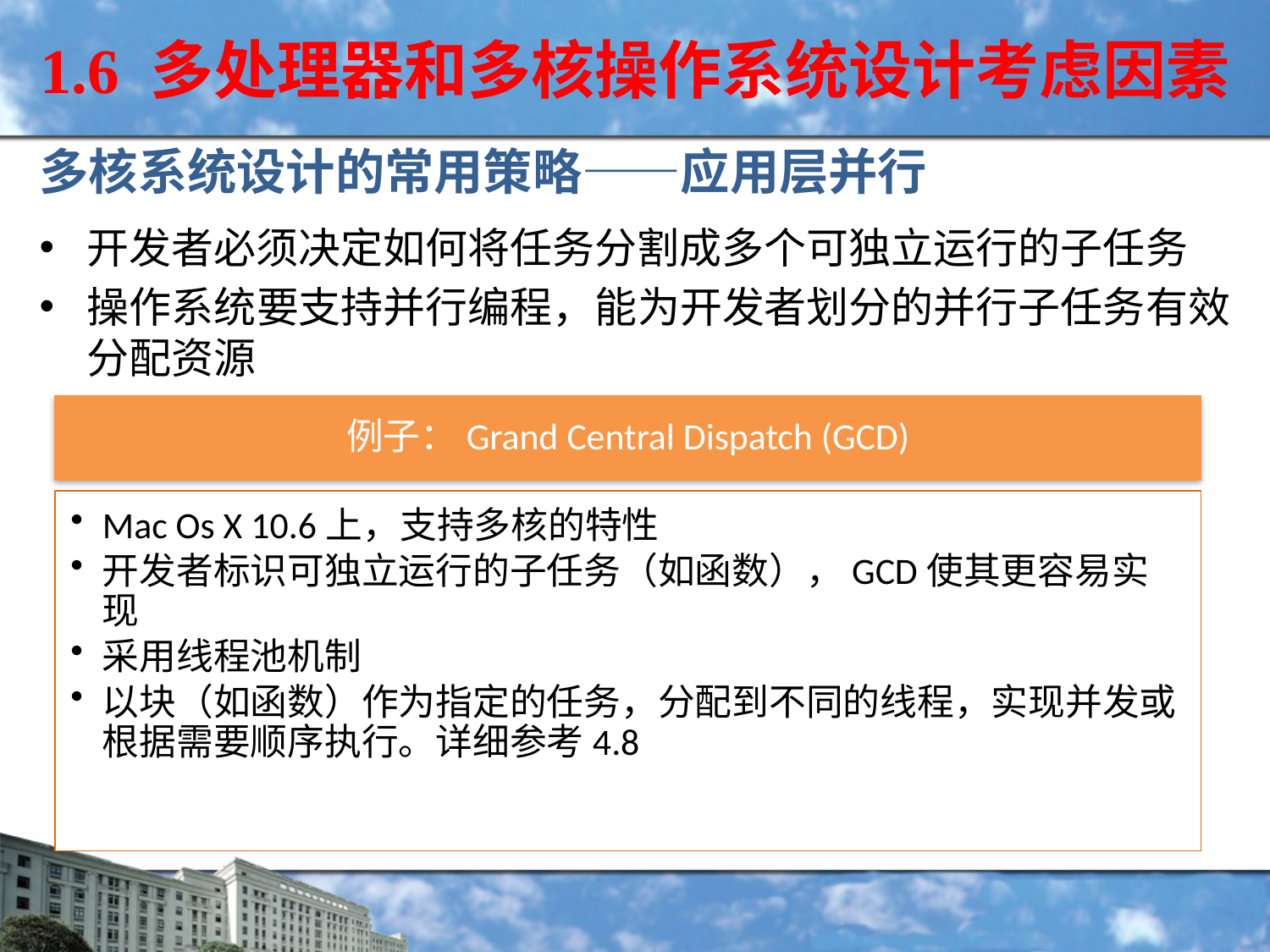

1.6 多处理器和多核操作系统设计考虑因素
# 多核系统设计的常用策略——应用层并行
开发者必须决定如何将任务分割成多个可独立运行的子任务
操作系统要支持并行编程，能为开发者划分的并行子任务有效分配资源
例子：Grand Central Dispatch (GCD)
Mac Os X 10.6上，支持多核的特性
开发者标识可独立运行的子任务（如函数），GCD使其更容易实现
采用线程池机制
以块（如函数）作为指定的任务，分配到不同的线程，实现并发或根据需要顺序执行。详细参考4.8